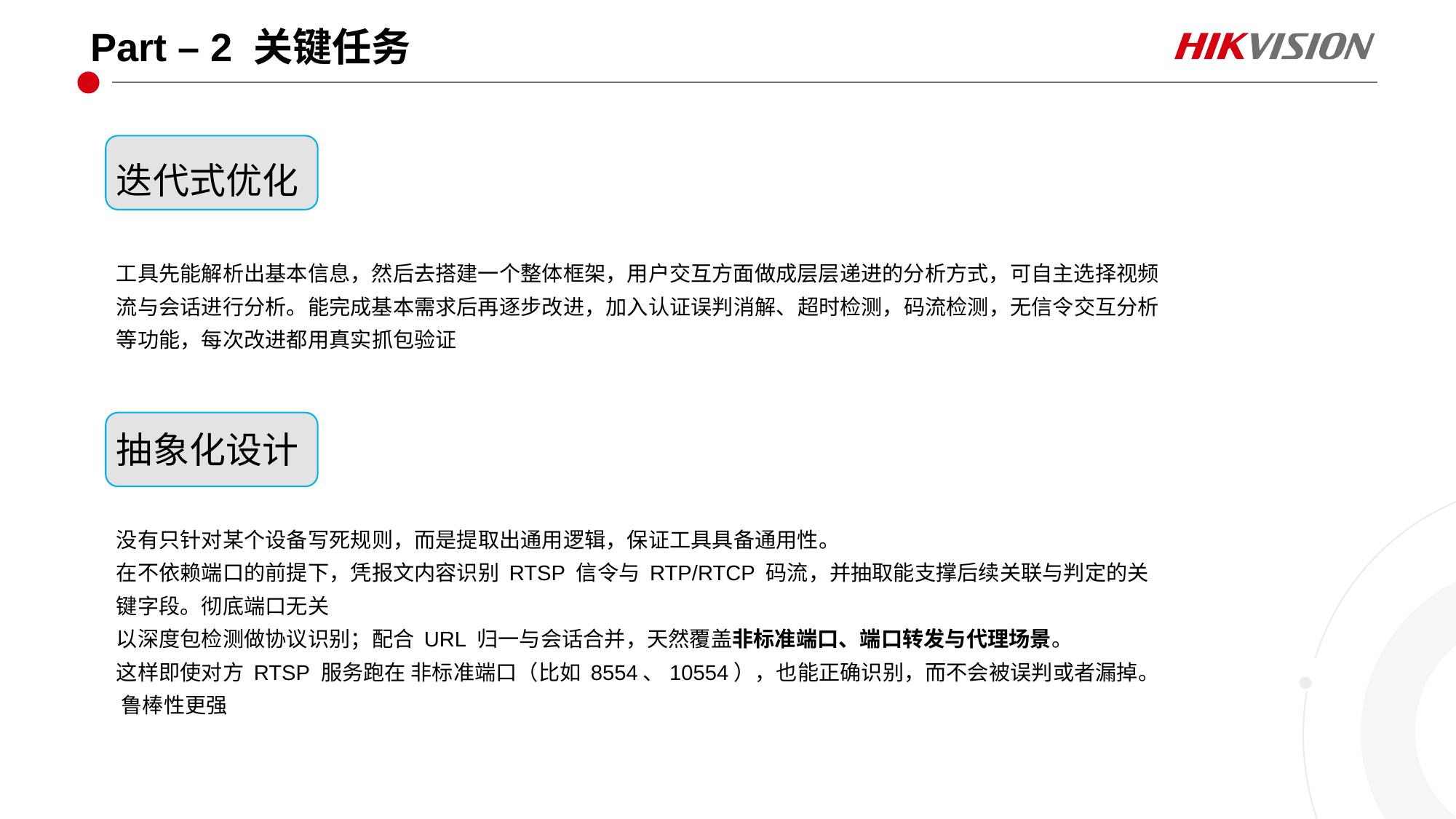

# Part – 2 关键任务
迭代式优化

工具先能解析出基本信息，然后去搭建一个整体框架，用户交互方面做成层层递进的分析方式，可自主选择视频流与会话进行分析。能完成基本需求后再逐步改进，加入认证误判消解、超时检测，码流检测，无信令交互分析等功能，每次改进都用真实抓包验证

抽象化设计
没有只针对某个设备写死规则，而是提取出通用逻辑，保证工具具备通用性。
在不依赖端口的前提下，凭报文内容识别 RTSP 信令与 RTP/RTCP 码流，并抽取能支撑后续关联与判定的关键字段。彻底端口无关
以深度包检测做协议识别；配合 URL 归一与会话合并，天然覆盖非标准端口、端口转发与代理场景。
这样即使对方 RTSP 服务跑在 非标准端口（比如 8554、10554），也能正确识别，而不会被误判或者漏掉。 鲁棒性更强